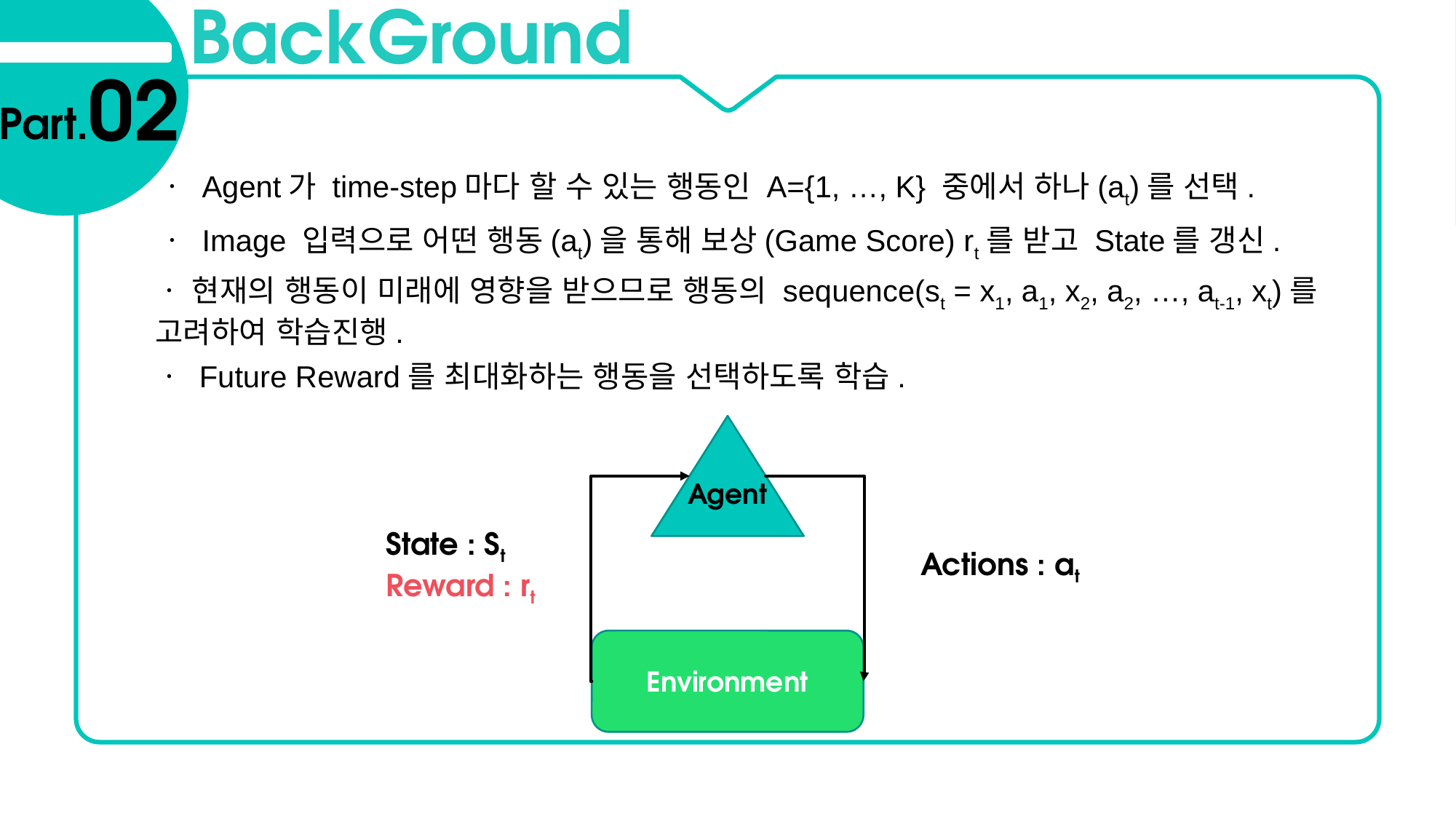

BackGround

02

Part.
ㆍ Agent가 time-step마다 할 수 있는 행동인 A={1, …, K} 중에서 하나(at)를 선택.
ㆍ Image 입력으로 어떤 행동(at)을 통해 보상(Game Score) rt를 받고 State를 갱신.
ㆍ 현재의 행동이 미래에 영향을 받으므로 행동의 sequence(st = x1, a1, x2, a2, …, at-1, xt)를 	 고려하여 학습진행.
ㆍ Future Reward를 최대화하는 행동을 선택하도록 학습.

Agent
State : St
Reward : rt
Actions : at

Environment